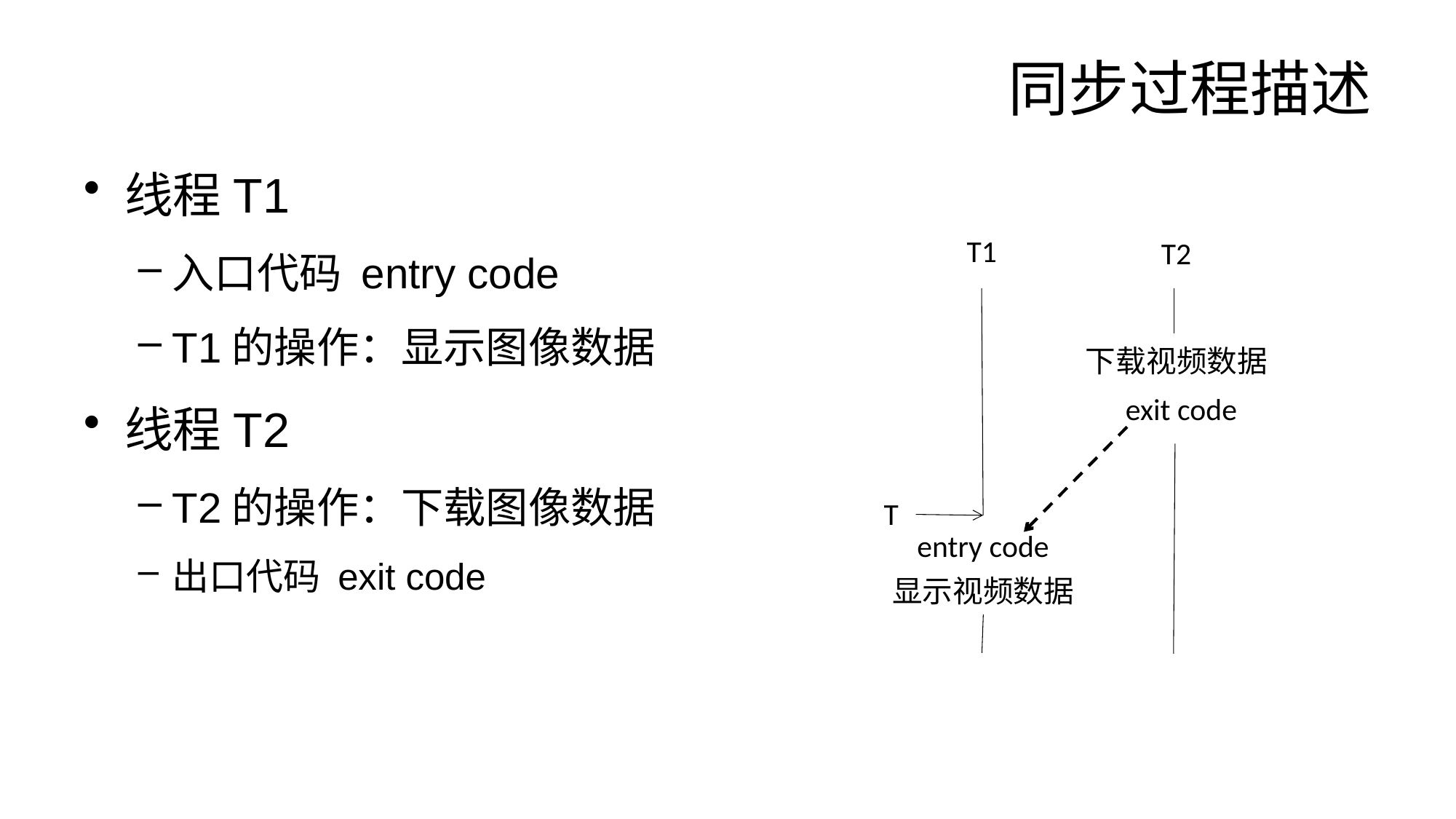

# 同步过程描述
线程T1
入口代码 entry code
T1的操作：显示图像数据
线程T2
T2的操作：下载图像数据
出口代码 exit code
T1
T2
下载视频数据
exit code
T
entry code
显示视频数据